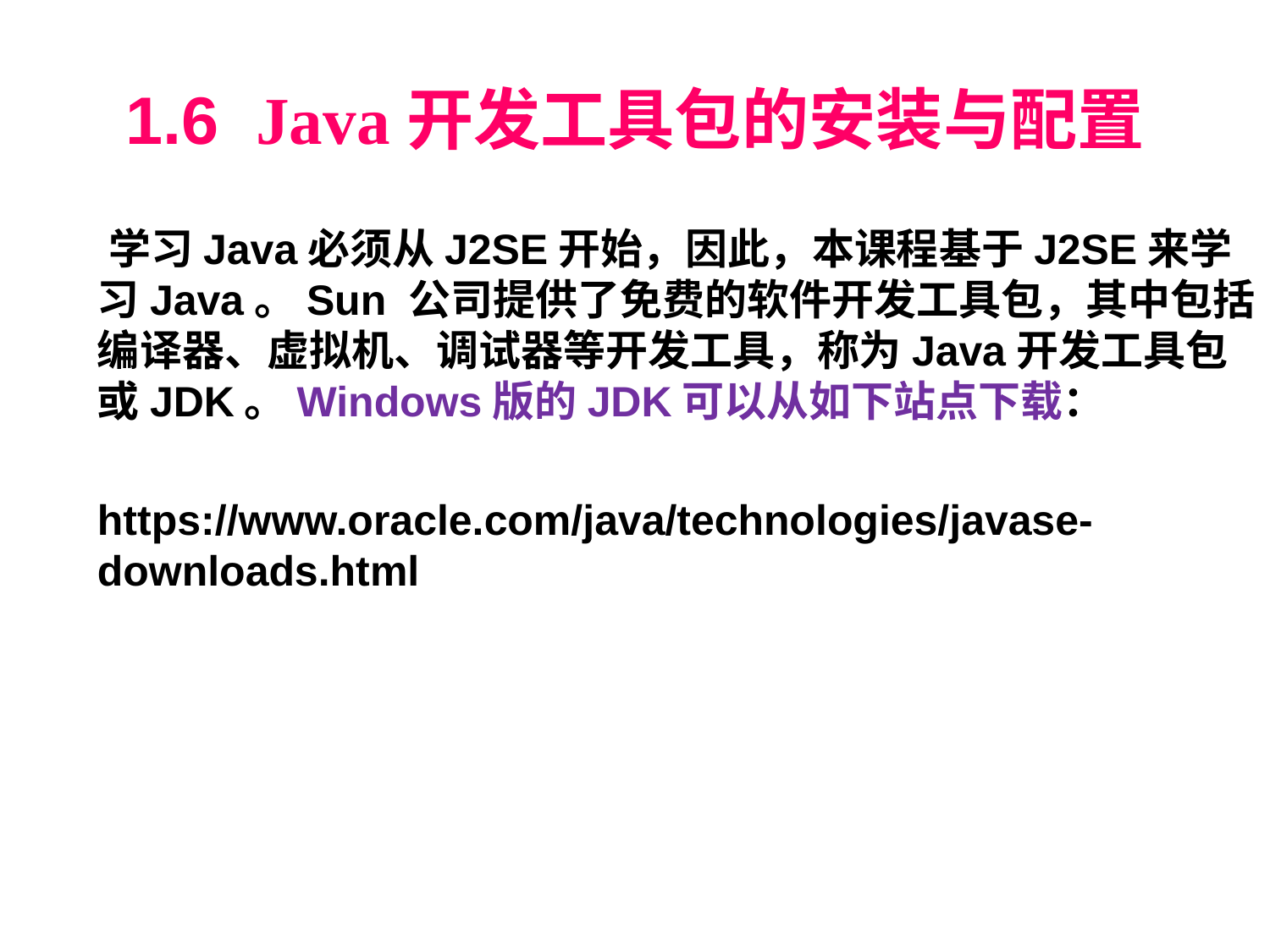

# 1.6  Java开发工具包的安装与配置
         学习Java必须从J2SE开始，因此，本课程基于J2SE来学习Java。Sun 公司提供了免费的软件开发工具包，其中包括编译器、虚拟机、调试器等开发工具，称为Java开发工具包或JDK。Windows版的JDK可以从如下站点下载：

	https://www.oracle.com/java/technologies/javase-downloads.html